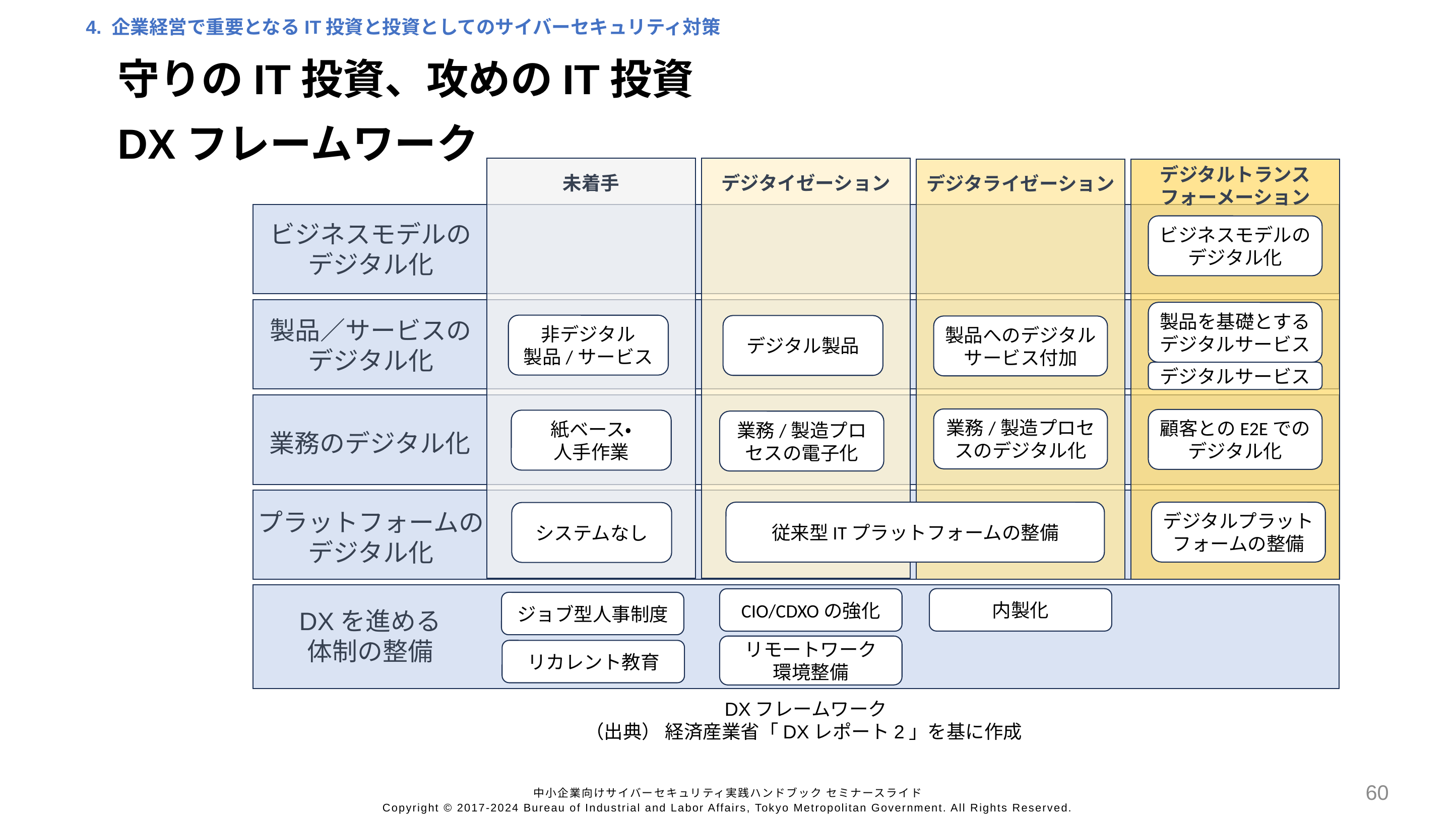

4. 企業経営で重要となるIT投資と投資としてのサイバーセキュリティ対策
守りのIT投資、攻めのIT投資
DXフレームワーク

デジタルトランスフォーメーション

未着手
デジタイゼーション
デジタライゼーション

ビジネスモデルの
デジタル化
ビジネスモデルのデジタル化

製品を基礎とするデジタルサービス
製品／サービスの
デジタル化
非デジタル
製品/サービス
デジタル製品
製品へのデジタルサービス付加
デジタルサービス

業務/製造プロセスのデジタル化
顧客とのE2Eでの
デジタル化
紙ベース・
人手作業
業務/製造プロセスの電子化
業務のデジタル化

従来型ITプラットフォームの整備
デジタルプラットフォームの整備
プラットフォームの
デジタル化
システムなし

内製化
CIO/CDXOの強化
ジョブ型人事制度
DXを進める
体制の整備
リモートワーク
環境整備
リカレント教育
DXフレームワーク
（出典） 経済産業省「DXレポート2」を基に作成
60